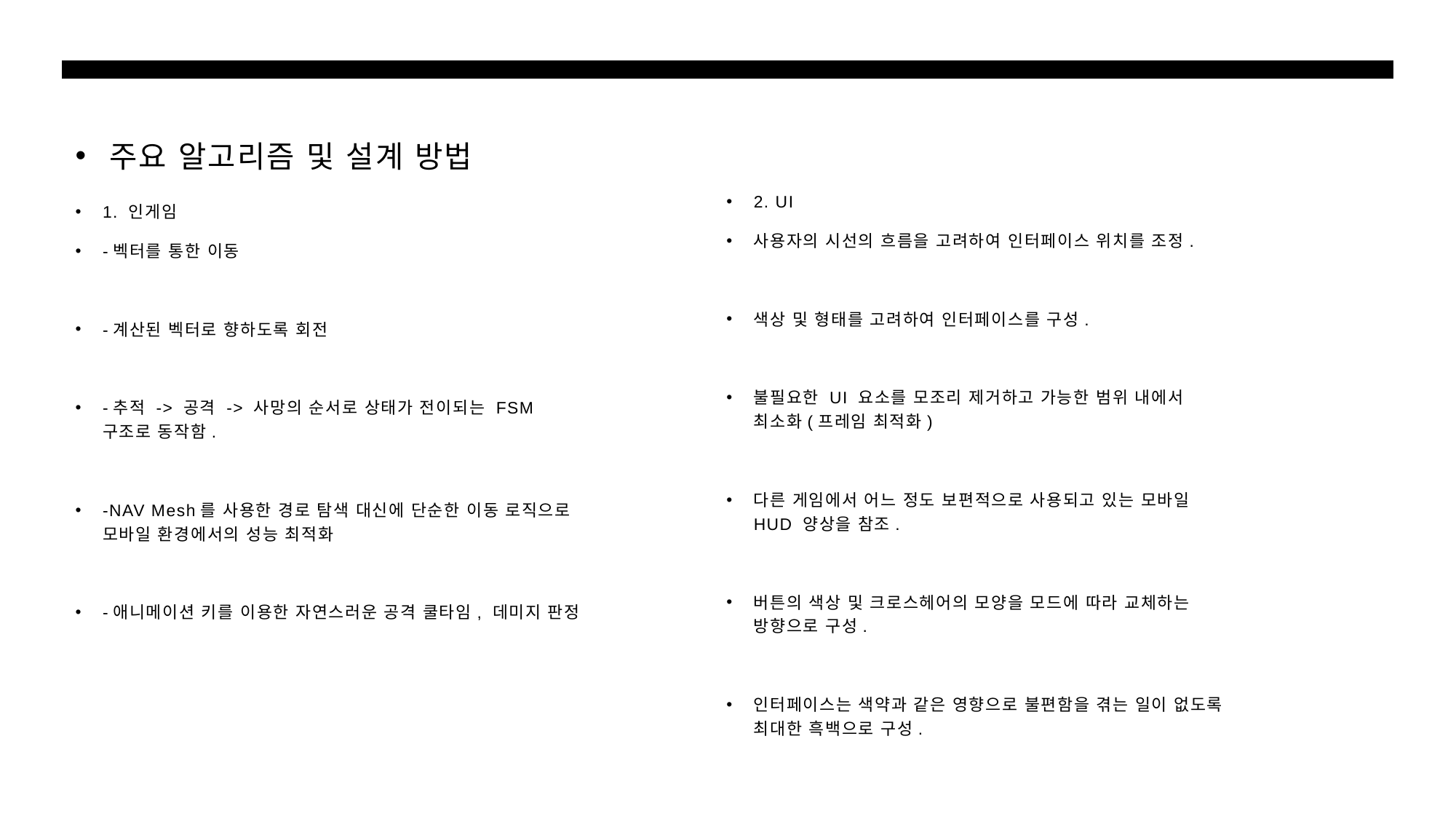

# 주요 알고리즘 및 설계 방법

2. UI
사용자의 시선의 흐름을 고려하여 인터페이스 위치를 조정.

색상 및 형태를 고려하여 인터페이스를 구성.

불필요한 UI 요소를 모조리 제거하고 가능한 범위 내에서 최소화(프레임 최적화)

다른 게임에서 어느 정도 보편적으로 사용되고 있는 모바일 HUD 양상을 참조.

버튼의 색상 및 크로스헤어의 모양을 모드에 따라 교체하는 방향으로 구성.

인터페이스는 색약과 같은 영향으로 불편함을 겪는 일이 없도록 최대한 흑백으로 구성.

1. 인게임
-벡터를 통한 이동

-계산된 벡터로 향하도록 회전

-추적 -> 공격 -> 사망의 순서로 상태가 전이되는 FSM구조로 동작함.

-NAV Mesh를 사용한 경로 탐색 대신에 단순한 이동 로직으로 모바일 환경에서의 성능 최적화

-애니메이션 키를 이용한 자연스러운 공격 쿨타임, 데미지 판정